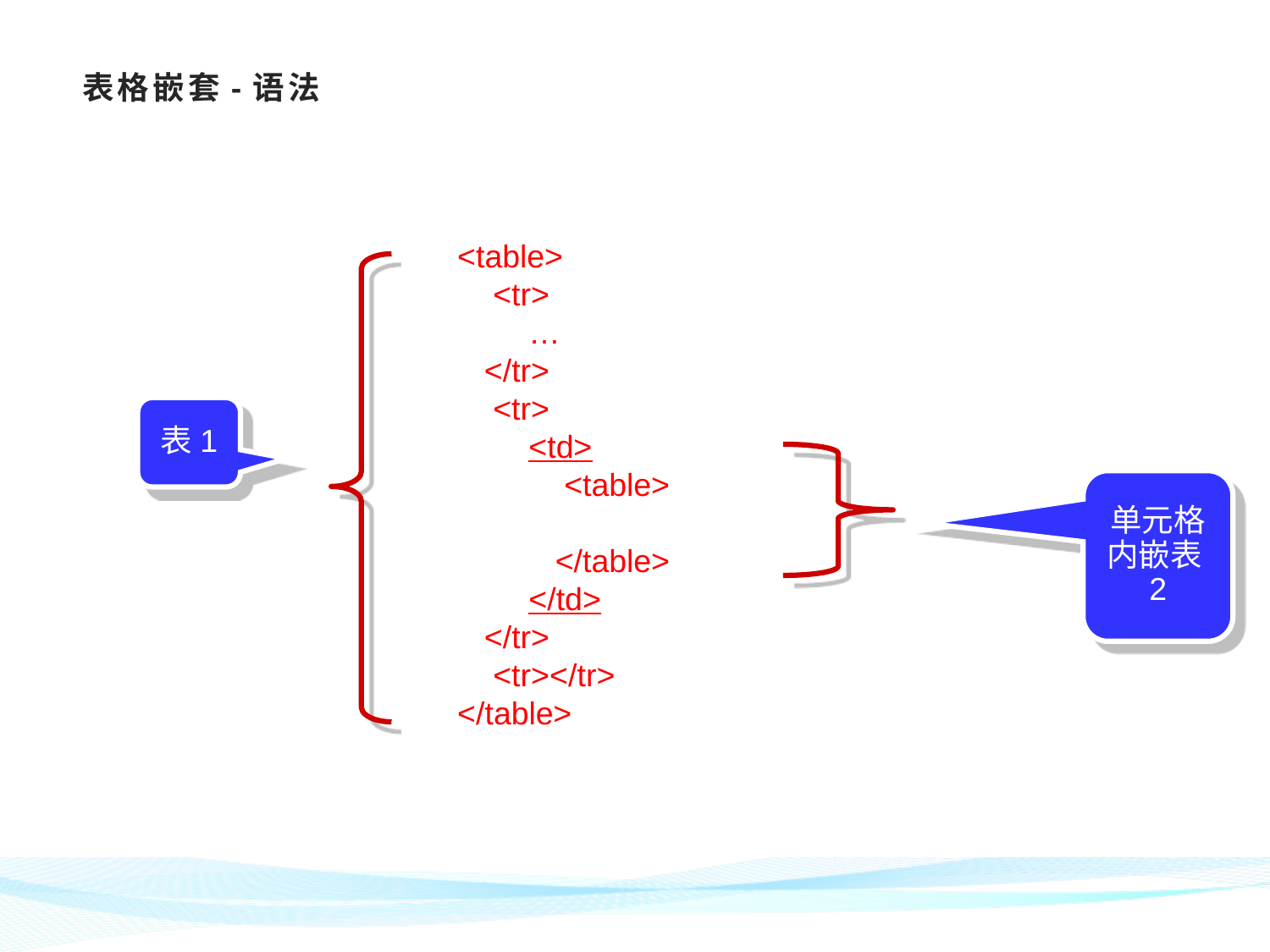

# 表格嵌套-语法
<table>
    <tr>
        …
   </tr>
    <tr>
        <td>
            <table>

           </table>
        </td>
   </tr>
    <tr></tr>
</table>

表1

单元格内嵌表2